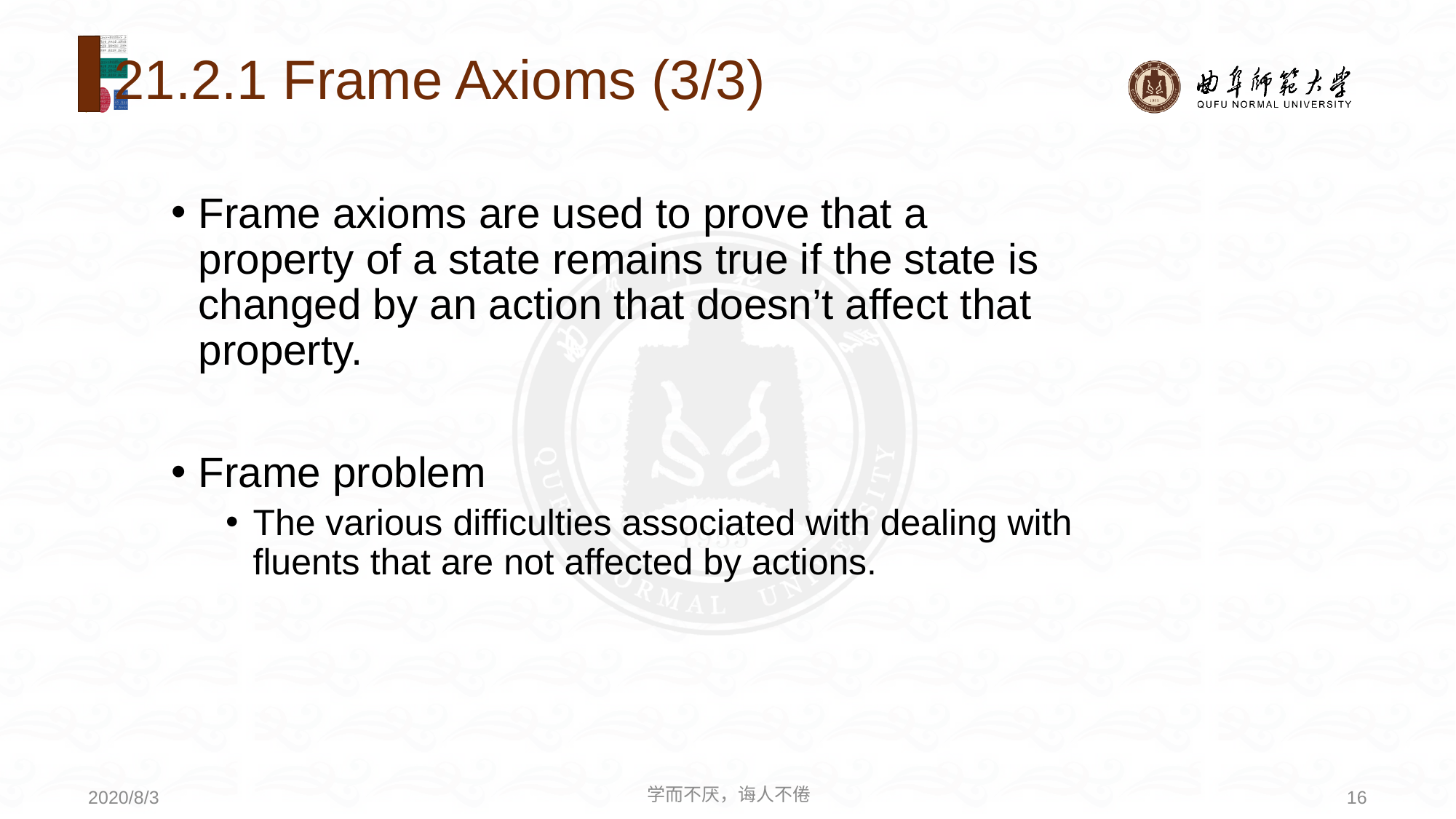

# 21.2.1 Frame Axioms (3/3)
Frame axioms are used to prove that a property of a state remains true if the state is changed by an action that doesn’t affect that property.

Frame problem
The various difficulties associated with dealing with fluents that are not affected by actions.
学而不厌，诲人不倦
16
2020/8/3